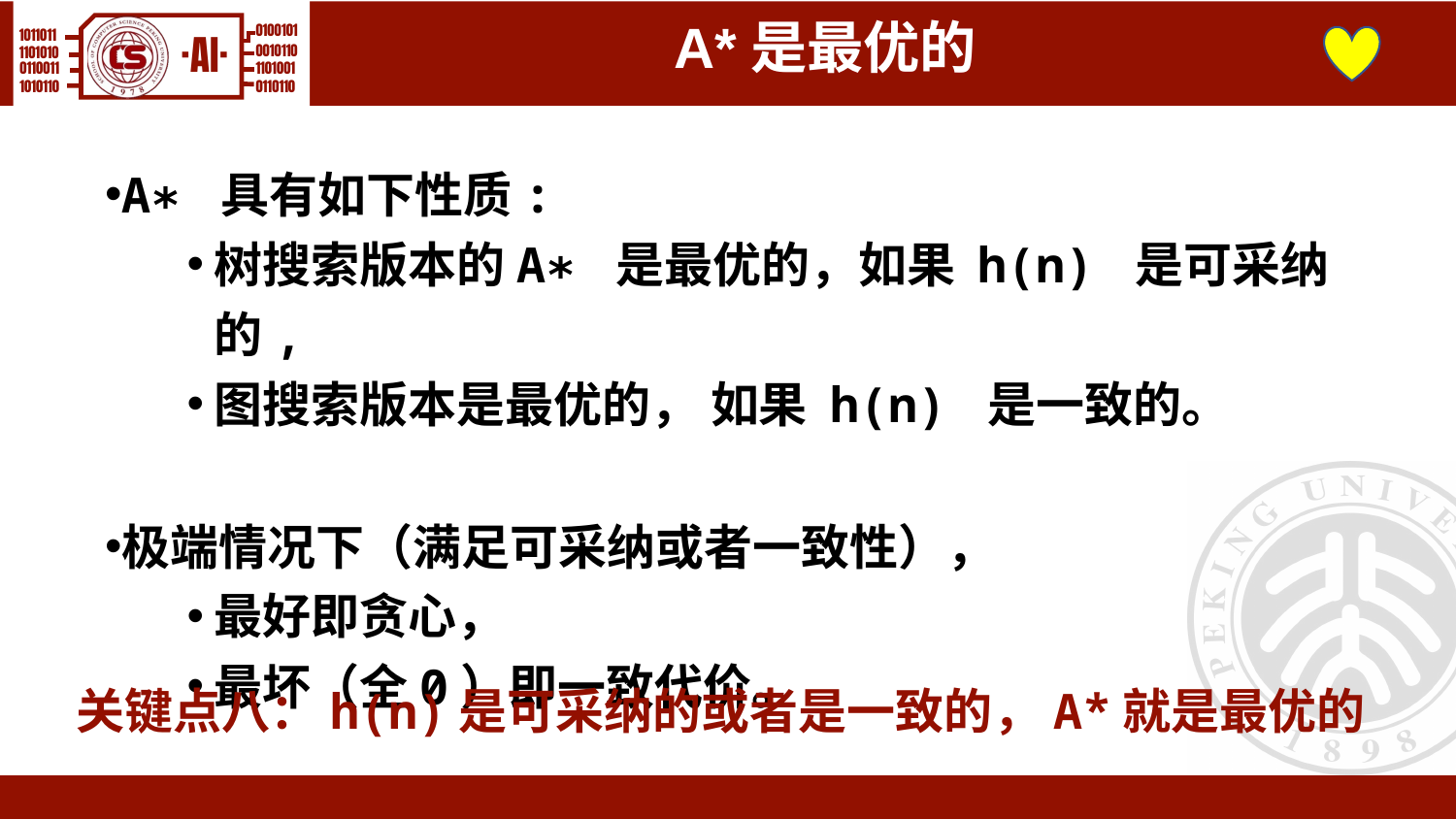

# A*是最优的

A∗ 具有如下性质:
树搜索版本的A∗ 是最优的，如果 h(n) 是可采纳的,
图搜索版本是最优的， 如果 h(n) 是一致的。

极端情况下（满足可采纳或者一致性），
最好即贪心，
最坏（全0）即一致代价。

关键点八：h(n)是可采纳的或者是一致的，A*就是最优的